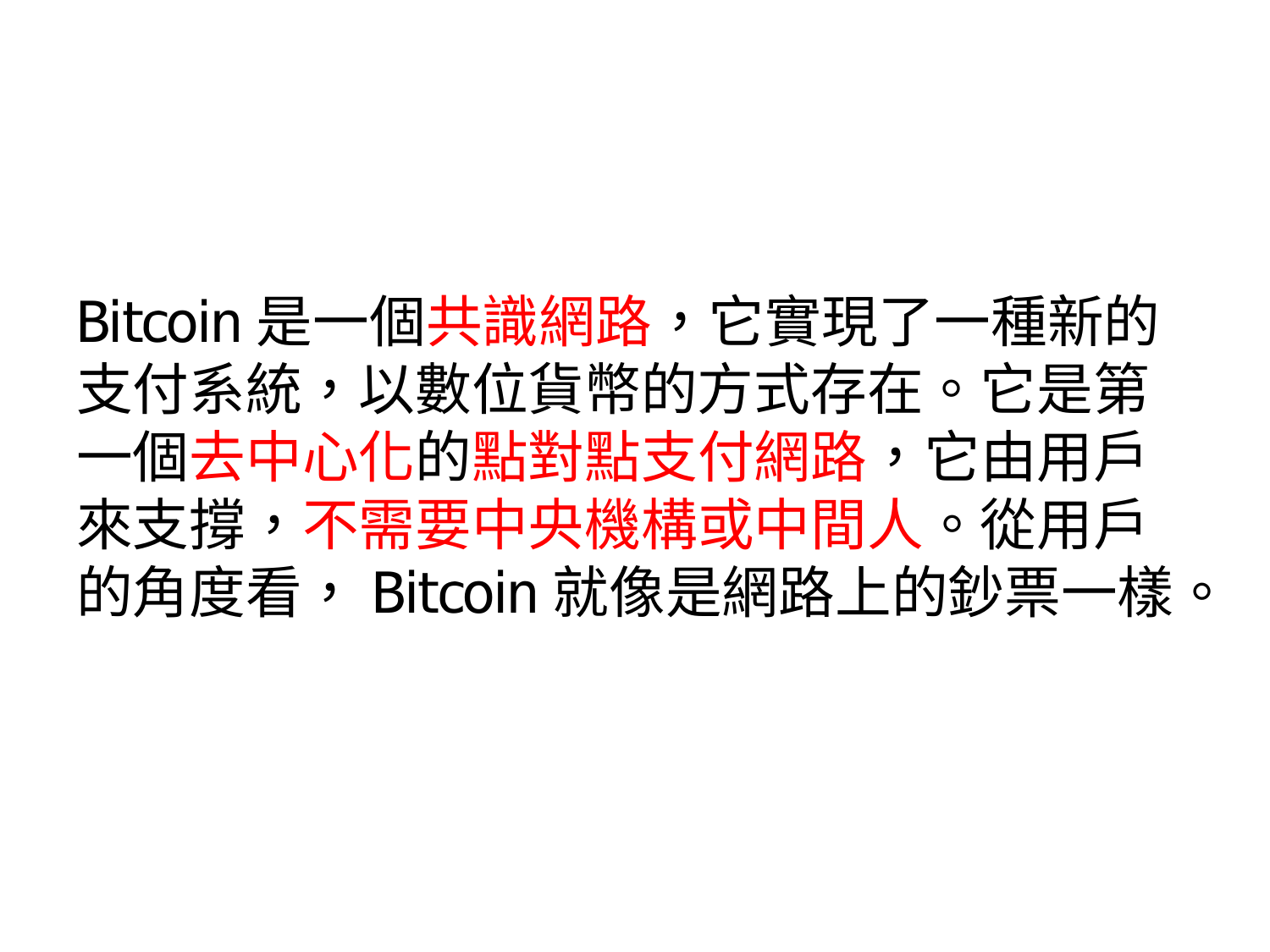

Bitcoin是一個共識網路，它實現了一種新的支付系統，以數位貨幣的方式存在。它是第一個去中心化的點對點支付網路，它由用戶來支撐，不需要中央機構或中間人。從用戶的角度看，Bitcoin就像是網路上的鈔票一樣。